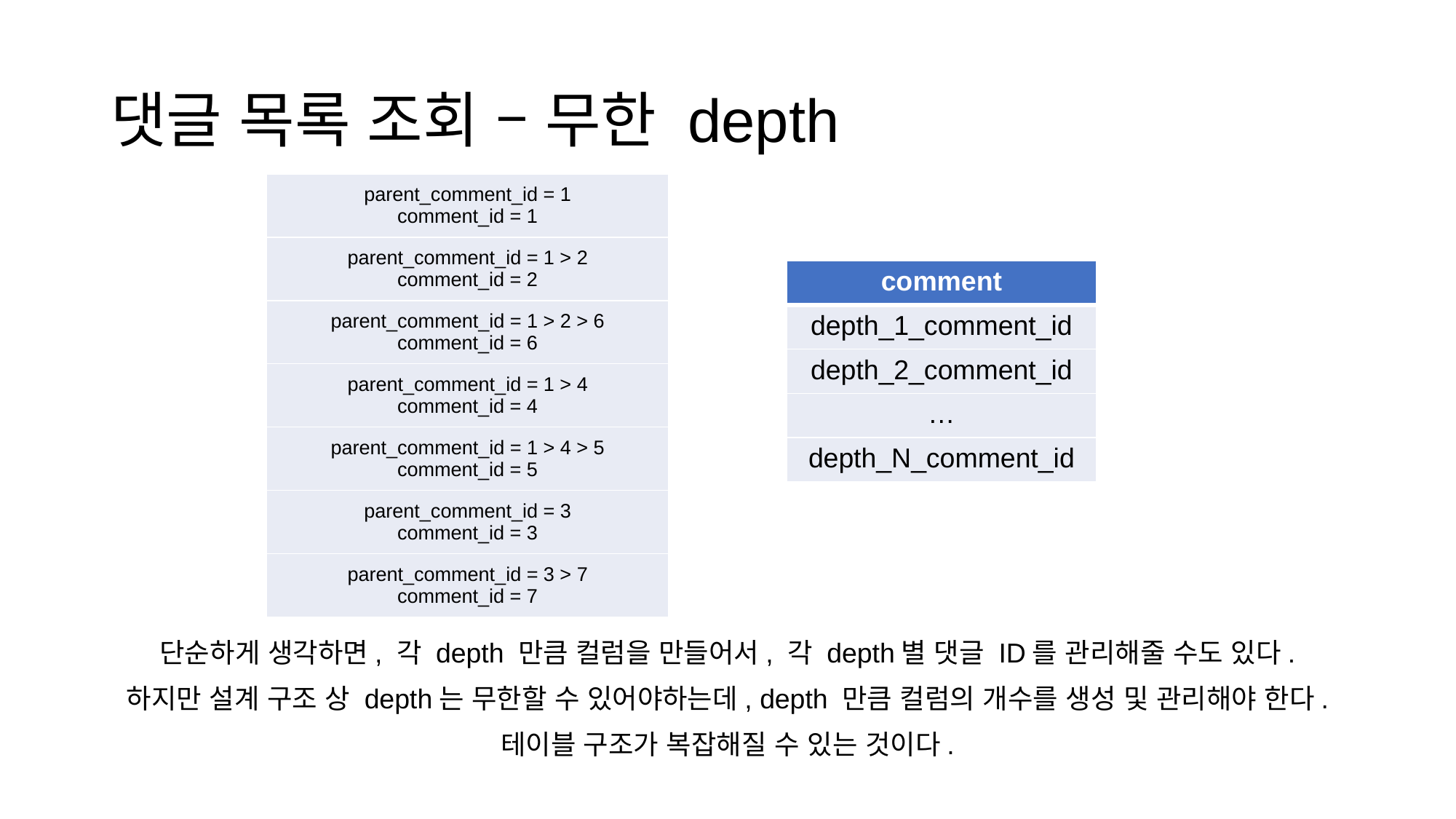

# 댓글 목록 조회 – 무한 depth
| parent\_comment\_id = 1 comment\_id = 1 |
| --- |
| parent\_comment\_id = 1 > 2 comment\_id = 2 |
| parent\_comment\_id = 1 > 2 > 6 comment\_id = 6 |
| parent\_comment\_id = 1 > 4 comment\_id = 4 |
| parent\_comment\_id = 1 > 4 > 5 comment\_id = 5 |
| parent\_comment\_id = 3 comment\_id = 3 |
| parent\_comment\_id = 3 > 7 comment\_id = 7 |
| comment |
| --- |
| depth\_1\_comment\_id |
| depth\_2\_comment\_id |
| … |
| depth\_N\_comment\_id |
단순하게 생각하면, 각 depth 만큼 컬럼을 만들어서, 각 depth별 댓글 ID를 관리해줄 수도 있다.
하지만 설계 구조 상 depth는 무한할 수 있어야하는데, depth 만큼 컬럼의 개수를 생성 및 관리해야 한다.
테이블 구조가 복잡해질 수 있는 것이다.